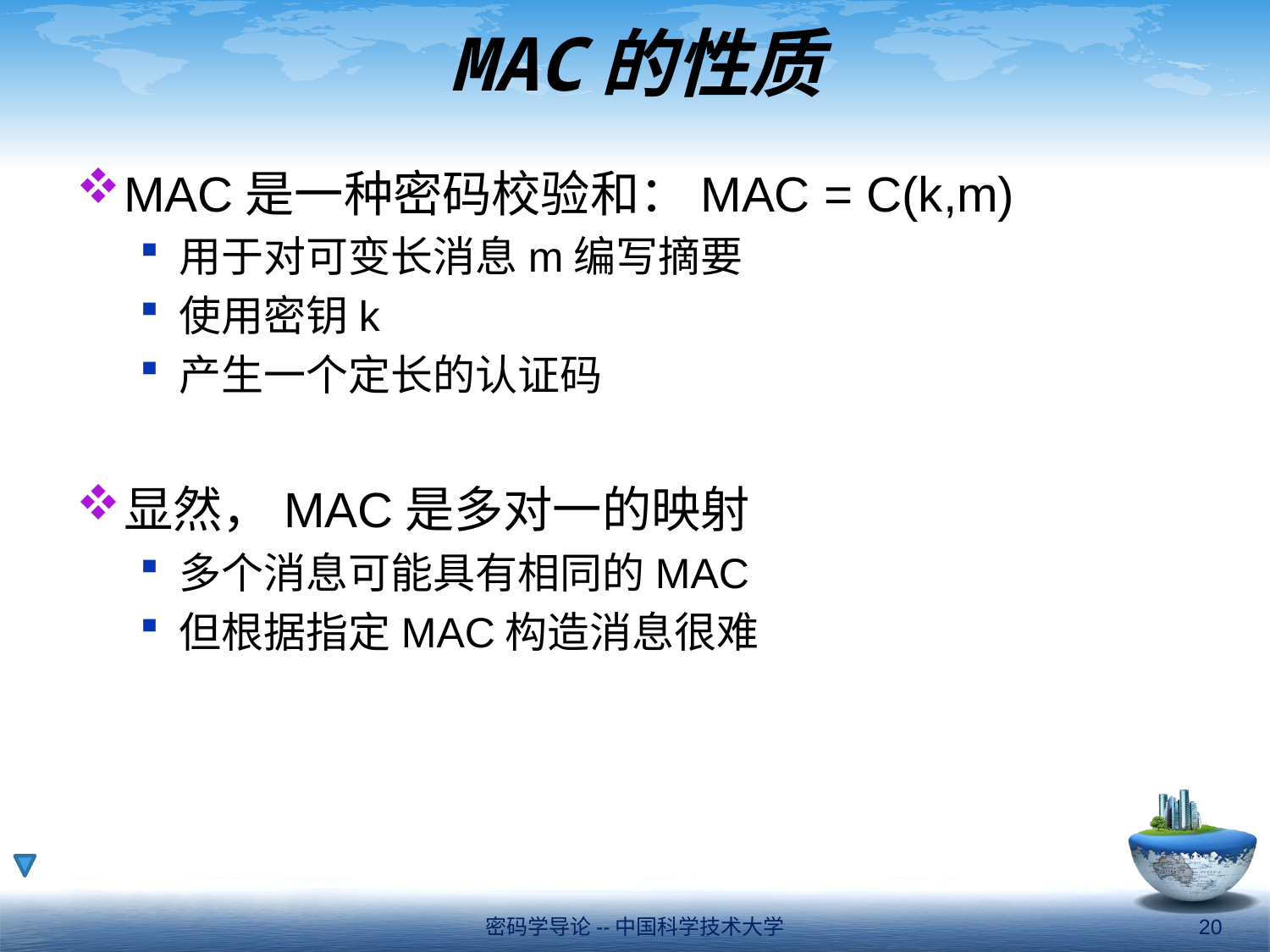

# MAC的性质
MAC是一种密码校验和：MAC = C(k,m)
用于对可变长消息m编写摘要
使用密钥k
产生一个定长的认证码

显然，MAC是多对一的映射
多个消息可能具有相同的MAC
但根据指定MAC构造消息很难

密码学导论--中国科学技术大学
20